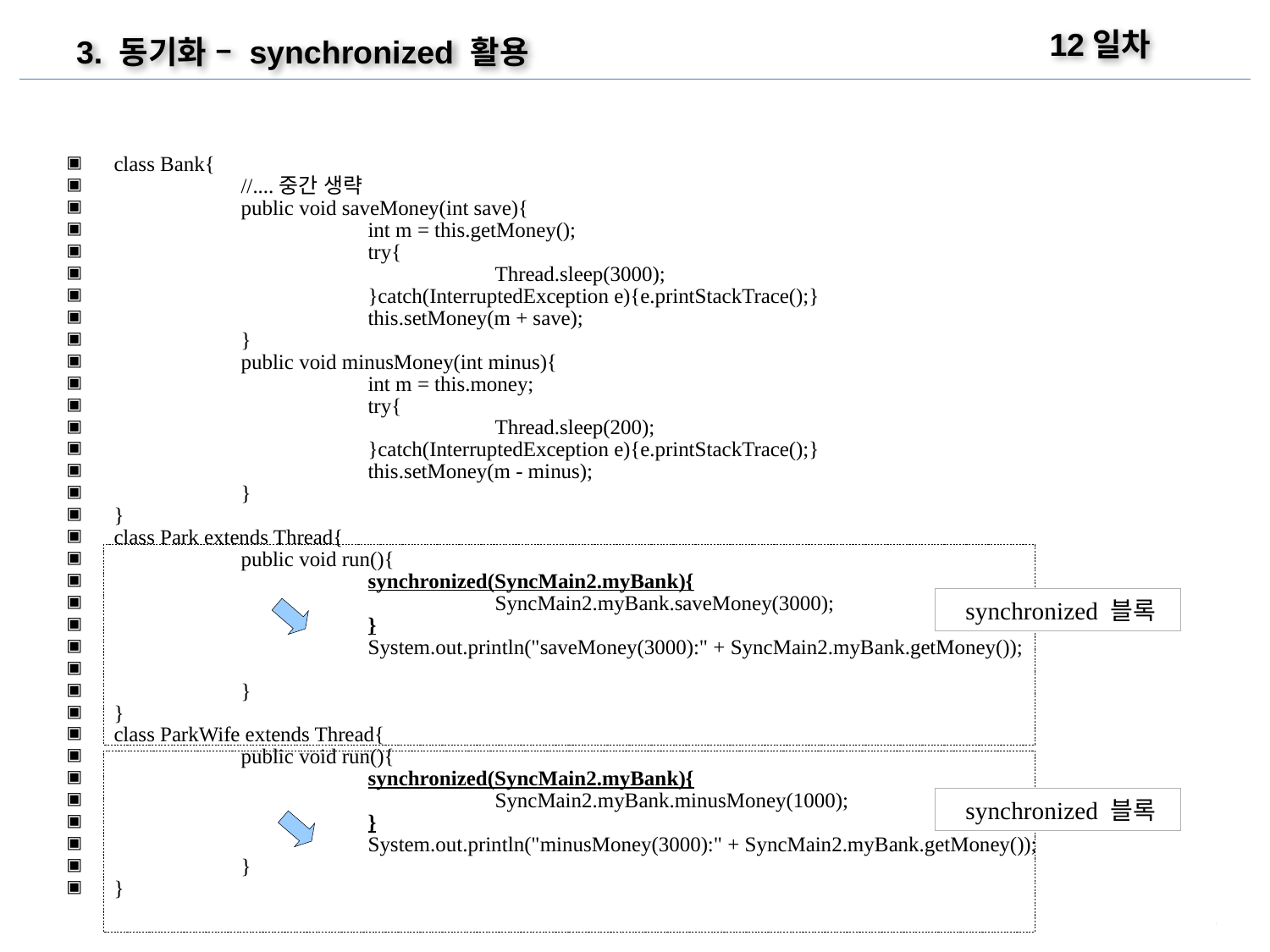

12일차
3. 동기화 – synchronized 활용
class Bank{
	//....중간 생략
	public void saveMoney(int save){
		int m = this.getMoney();
		try{
			Thread.sleep(3000);
		}catch(InterruptedException e){e.printStackTrace();}
		this.setMoney(m + save);
	}
	public void minusMoney(int minus){
		int m = this.money;
		try{
			Thread.sleep(200);
		}catch(InterruptedException e){e.printStackTrace();}
		this.setMoney(m - minus);
	}
}
class Park extends Thread{
	public void run(){
		synchronized(SyncMain2.myBank){
			SyncMain2.myBank.saveMoney(3000);
		}
		System.out.println("saveMoney(3000):" + SyncMain2.myBank.getMoney());

	}
}
class ParkWife extends Thread{
	public void run(){
		synchronized(SyncMain2.myBank){
			SyncMain2.myBank.minusMoney(1000);
		}
		System.out.println("minusMoney(3000):" + SyncMain2.myBank.getMoney());
	}
}

synchronized 블록

synchronized 블록